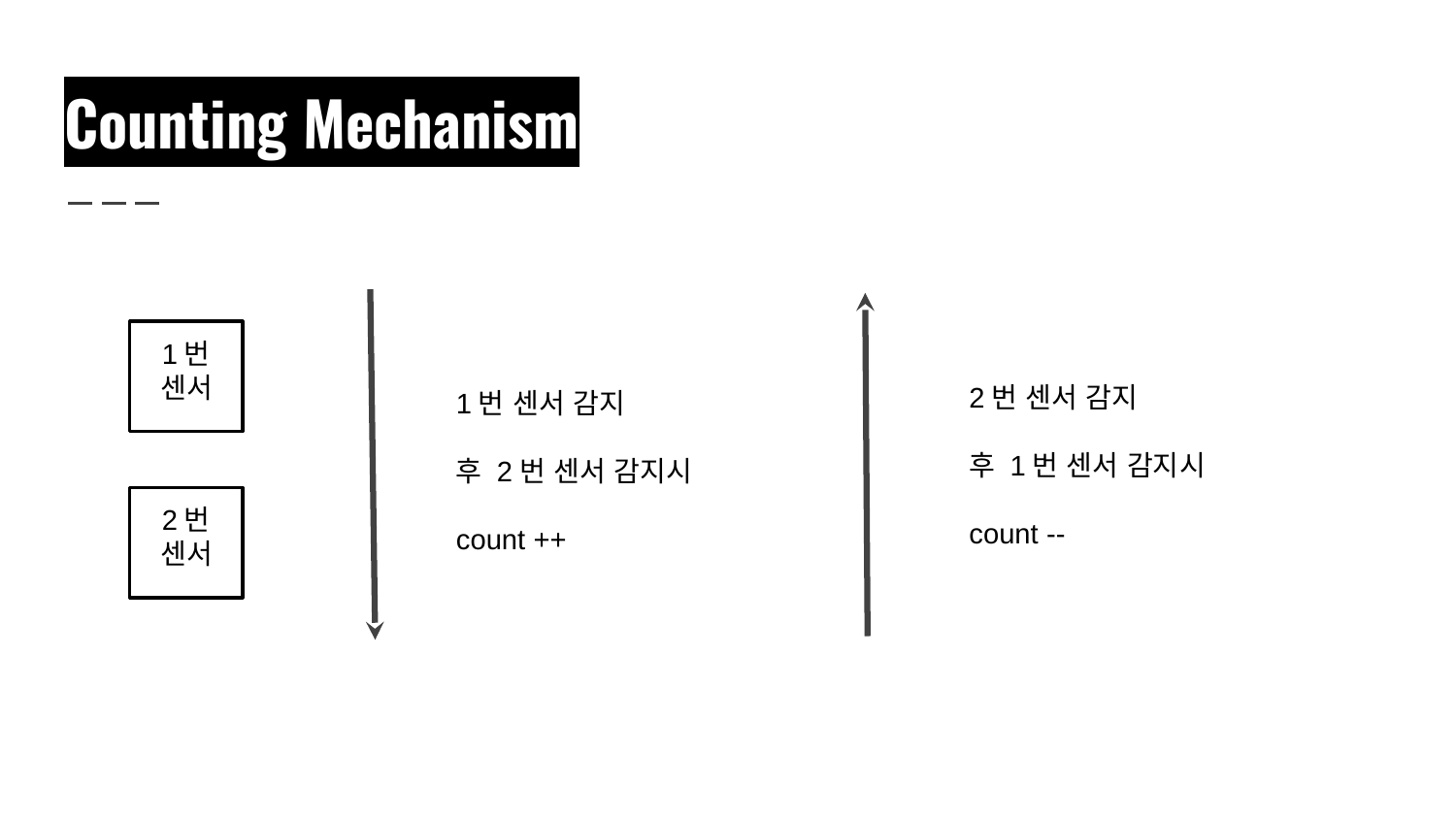

# Counting Mechanism
2번 센서 감지

후 1번 센서 감지시

count --
1번 센서 감지

후 2번 센서 감지시

count ++
1번 센서
2번 센서